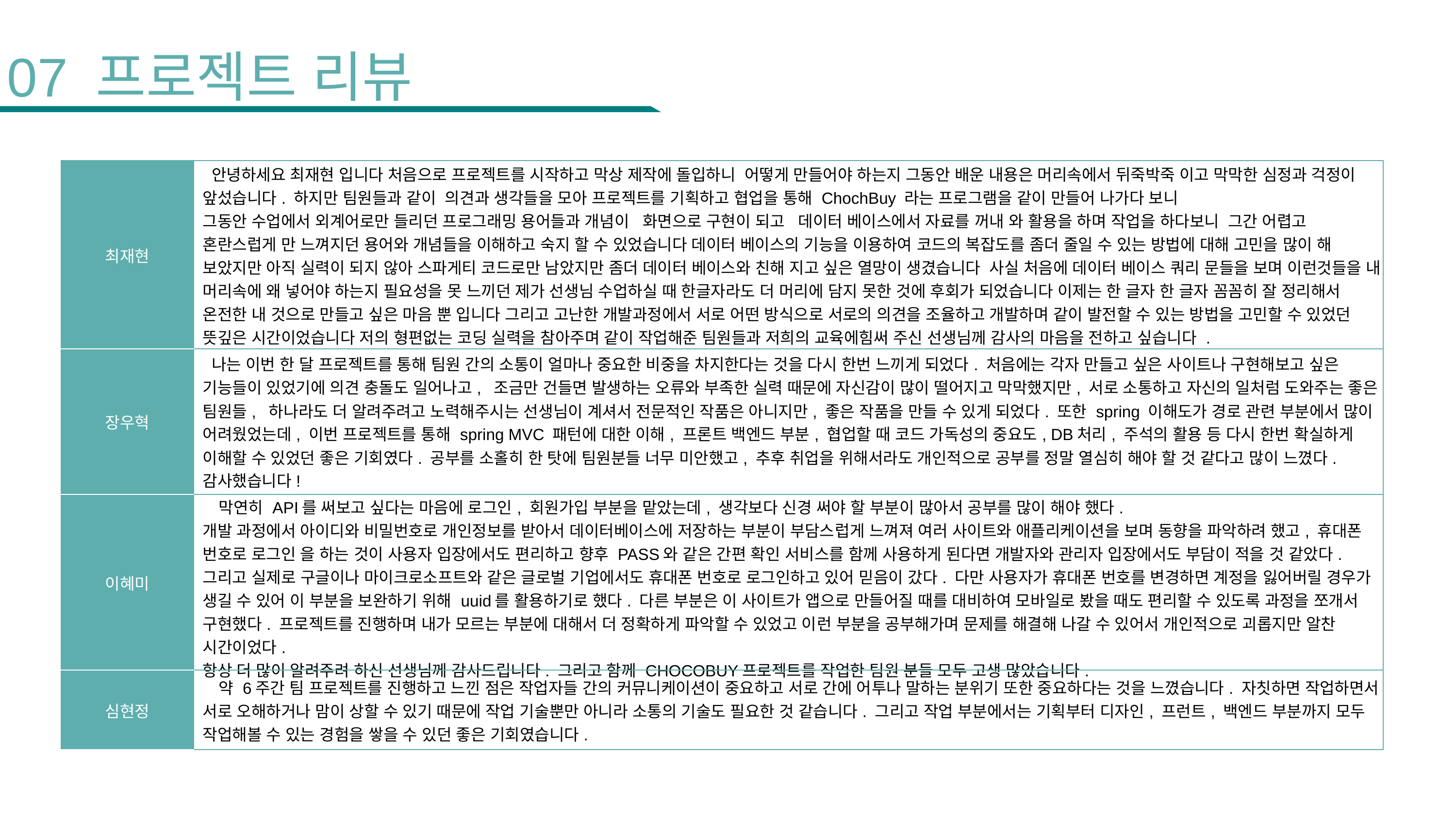

07 프로젝트 리뷰

| 최재현 | 안녕하세요 최재현 입니다 처음으로 프로젝트를 시작하고 막상 제작에 돌입하니 어떻게 만들어야 하는지 그동안 배운 내용은 머리속에서 뒤죽박죽 이고 막막한 심정과 걱정이 앞섰습니다. 하지만 팀원들과 같이 의견과 생각들을 모아 프로젝트를 기획하고 협업을 통해 ChochBuy 라는 프로그램을 같이 만들어 나가다 보니 그동안 수업에서 외계어로만 들리던 프로그래밍 용어들과 개념이 화면으로 구현이 되고 데이터 베이스에서 자료를 꺼내 와 활용을 하며 작업을 하다보니 그간 어렵고 혼란스럽게 만 느껴지던 용어와 개념들을 이해하고 숙지 할 수 있었습니다 데이터 베이스의 기능을 이용하여 코드의 복잡도를 좀더 줄일 수 있는 방법에 대해 고민을 많이 해 보았지만 아직 실력이 되지 않아 스파게티 코드로만 남았지만 좀더 데이터 베이스와 친해 지고 싶은 열망이 생겼습니다 사실 처음에 데이터 베이스 쿼리 문들을 보며 이런것들을 내 머리속에 왜 넣어야 하는지 필요성을 못 느끼던 제가 선생님 수업하실 때 한글자라도 더 머리에 담지 못한 것에 후회가 되었습니다 이제는 한 글자 한 글자 꼼꼼히 잘 정리해서 온전한 내 것으로 만들고 싶은 마음 뿐 입니다 그리고 고난한 개발과정에서 서로 어떤 방식으로 서로의 의견을 조율하고 개발하며 같이 발전할 수 있는 방법을 고민할 수 있었던 뜻깊은 시간이었습니다 저의 형편없는 코딩 실력을 참아주며 같이 작업해준 팀원들과 저희의 교육에힘써 주신 선생님께 감사의 마음을 전하고 싶습니다 . |
| --- | --- |
| 장우혁 | 나는 이번 한 달 프로젝트를 통해 팀원 간의 소통이 얼마나 중요한 비중을 차지한다는 것을 다시 한번 느끼게 되었다. 처음에는 각자 만들고 싶은 사이트나 구현해보고 싶은 기능들이 있었기에 의견 충돌도 일어나고, 조금만 건들면 발생하는 오류와 부족한 실력 때문에 자신감이 많이 떨어지고 막막했지만, 서로 소통하고 자신의 일처럼 도와주는 좋은 팀원들, 하나라도 더 알려주려고 노력해주시는 선생님이 계셔서 전문적인 작품은 아니지만, 좋은 작품을 만들 수 있게 되었다. 또한 spring 이해도가 경로 관련 부분에서 많이 어려웠었는데, 이번 프로젝트를 통해 spring MVC 패턴에 대한 이해, 프론트 백엔드 부분, 협업할 때 코드 가독성의 중요도, DB처리, 주석의 활용 등 다시 한번 확실하게 이해할 수 있었던 좋은 기회였다. 공부를 소홀히 한 탓에 팀원분들 너무 미안했고, 추후 취업을 위해서라도 개인적으로 공부를 정말 열심히 해야 할 것 같다고 많이 느꼈다. 감사했습니다! |
| 이혜미 | 막연히 API를 써보고 싶다는 마음에 로그인, 회원가입 부분을 맡았는데, 생각보다 신경 써야 할 부분이 많아서 공부를 많이 해야 했다. 개발 과정에서 아이디와 비밀번호로 개인정보를 받아서 데이터베이스에 저장하는 부분이 부담스럽게 느껴져 여러 사이트와 애플리케이션을 보며 동향을 파악하려 했고, 휴대폰 번호로 로그인 을 하는 것이 사용자 입장에서도 편리하고 향후 PASS와 같은 간편 확인 서비스를 함께 사용하게 된다면 개발자와 관리자 입장에서도 부담이 적을 것 같았다. 그리고 실제로 구글이나 마이크로소프트와 같은 글로벌 기업에서도 휴대폰 번호로 로그인하고 있어 믿음이 갔다. 다만 사용자가 휴대폰 번호를 변경하면 계정을 잃어버릴 경우가 생길 수 있어 이 부분을 보완하기 위해 uuid를 활용하기로 했다. 다른 부분은 이 사이트가 앱으로 만들어질 때를 대비하여 모바일로 봤을 때도 편리할 수 있도록 과정을 쪼개서 구현했다. 프로젝트를 진행하며 내가 모르는 부분에 대해서 더 정확하게 파악할 수 있었고 이런 부분을 공부해가며 문제를 해결해 나갈 수 있어서 개인적으로 괴롭지만 알찬 시간이었다. 항상 더 많이 알려주려 하신 선생님께 감사드립니다. 그리고 함께 CHOCOBUY프로젝트를 작업한 팀원 분들 모두 고생 많았습니다. |
| 심현정 | 약 6주간 팀 프로젝트를 진행하고 느낀 점은 작업자들 간의 커뮤니케이션이 중요하고 서로 간에 어투나 말하는 분위기 또한 중요하다는 것을 느꼈습니다. 자칫하면 작업하면서 서로 오해하거나 맘이 상할 수 있기 때문에 작업 기술뿐만 아니라 소통의 기술도 필요한 것 같습니다. 그리고 작업 부분에서는 기획부터 디자인, 프런트, 백엔드 부분까지 모두 작업해볼 수 있는 경험을 쌓을 수 있던 좋은 기회였습니다. |